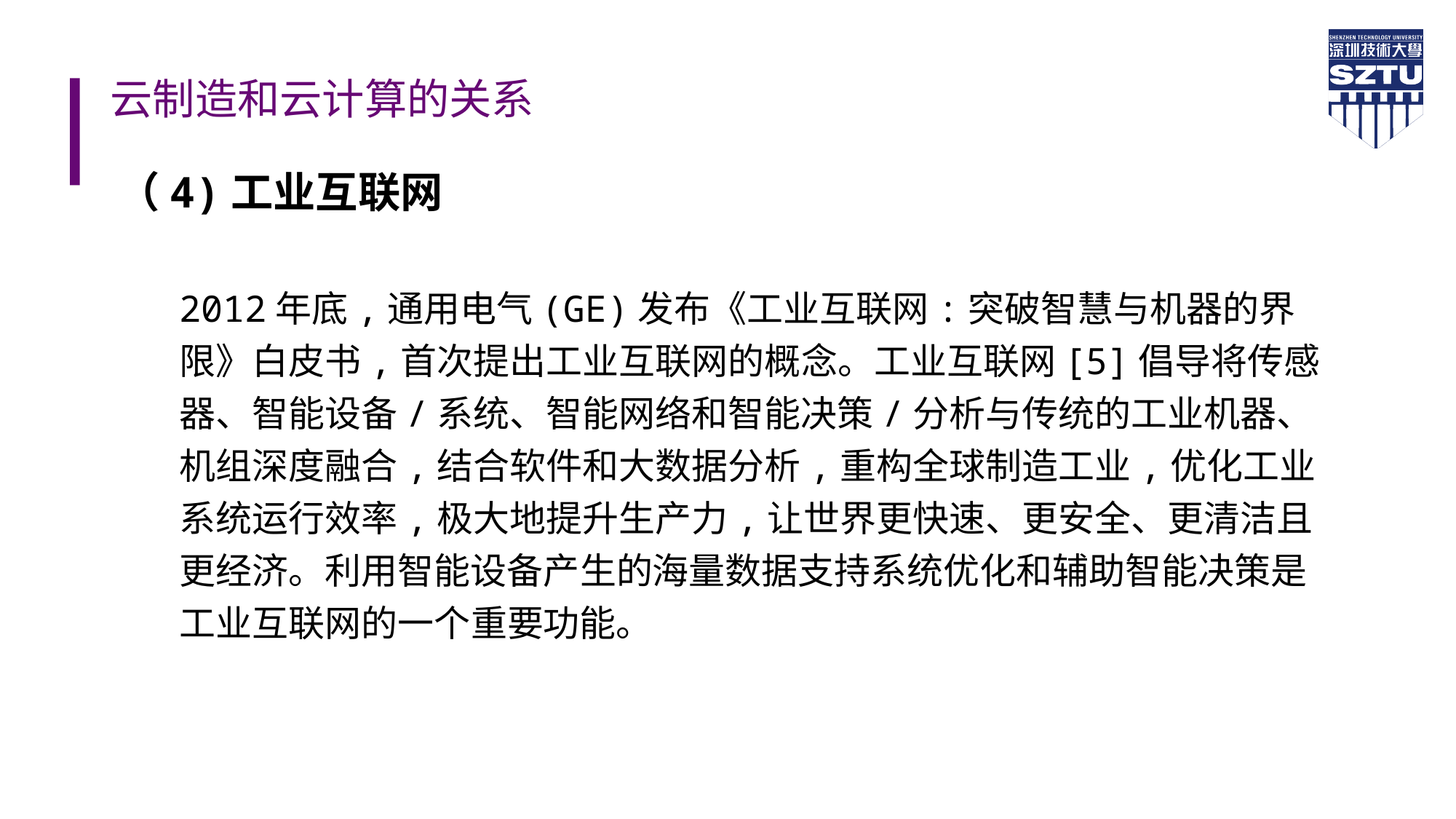

# 云制造和云计算的关系
（4)工业互联网

2012年底,通用电气(GE)发布《工业互联网:突破智慧与机器的界限》白皮书,首次提出工业互联网的概念。工业互联网[5]倡导将传感器、智能设备/系统、智能网络和智能决策/分析与传统的工业机器、机组深度融合,结合软件和大数据分析,重构全球制造工业,优化工业系统运行效率,极大地提升生产力,让世界更快速、更安全、更清洁且更经济。利用智能设备产生的海量数据支持系统优化和辅助智能决策是工业互联网的一个重要功能。